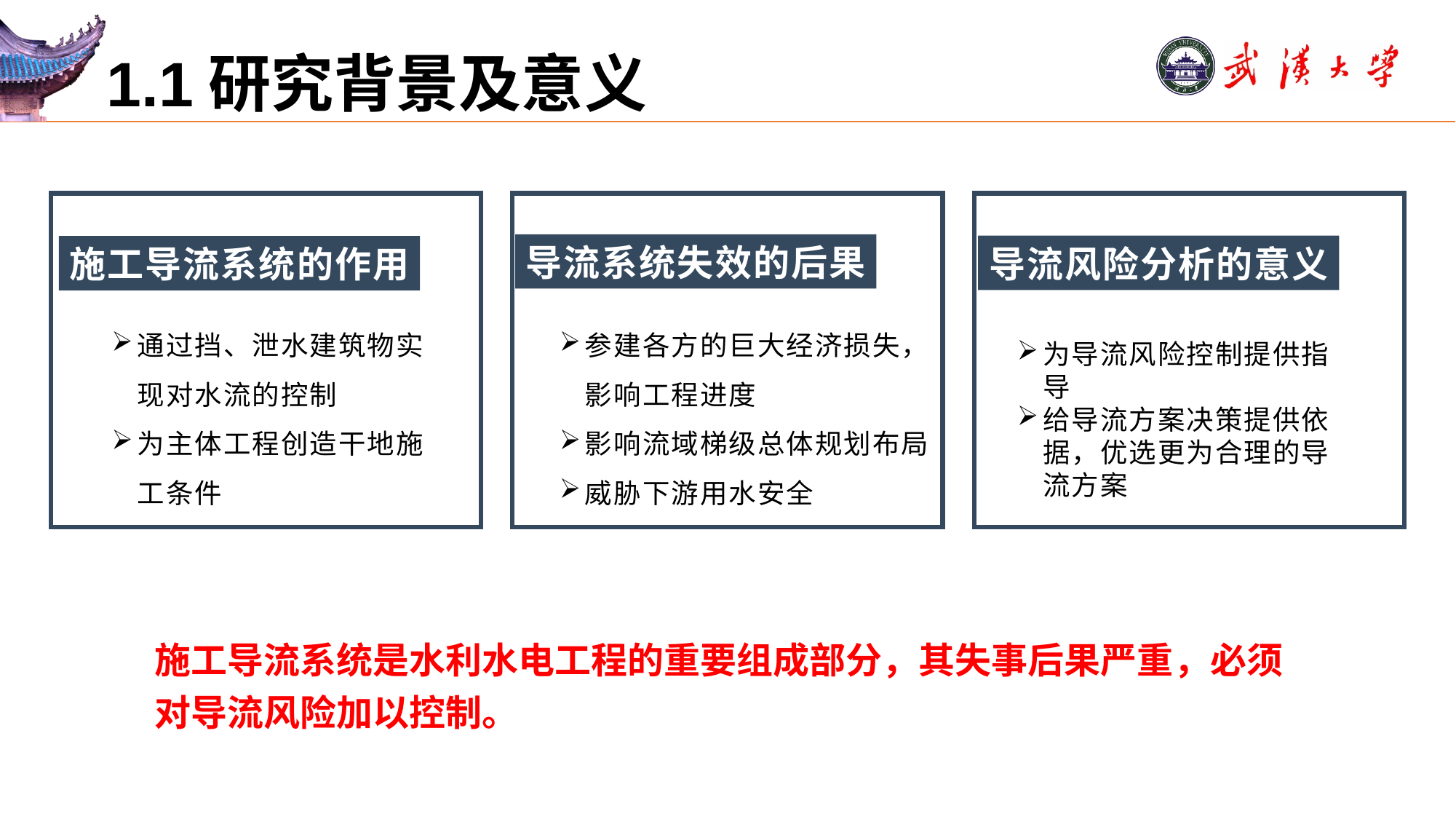

# 1.1研究背景及意义

施工导流系统的作用
通过挡、泄水建筑物实现对水流的控制
为主体工程创造干地施工条件

导流系统失效的后果
参建各方的巨大经济损失，影响工程进度
影响流域梯级总体规划布局
威胁下游用水安全

导流风险分析的意义
为导流风险控制提供指导
给导流方案决策提供依据，优选更为合理的导流方案

施工导流系统是水利水电工程的重要组成部分，其失事后果严重，必须对导流风险加以控制。